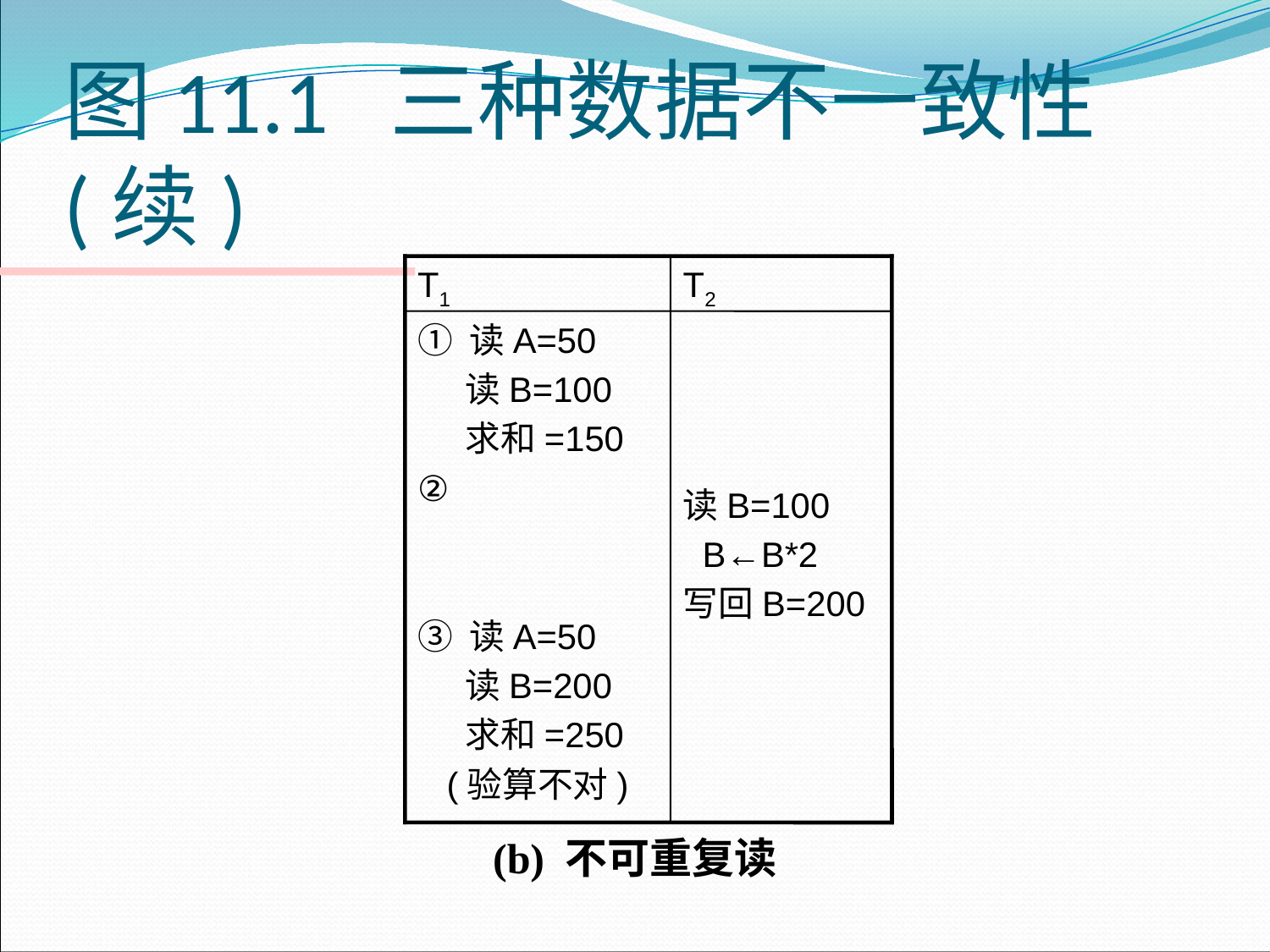

# 图11.1  三种数据不一致性(续)
T1

T2

① 读A=50
     读B=100
     求和=150
②

③ 读A=50
     读B=200
     求和=250
   (验算不对)

读B=100
  B←B*2
写回B=200

(b) 不可重复读
990